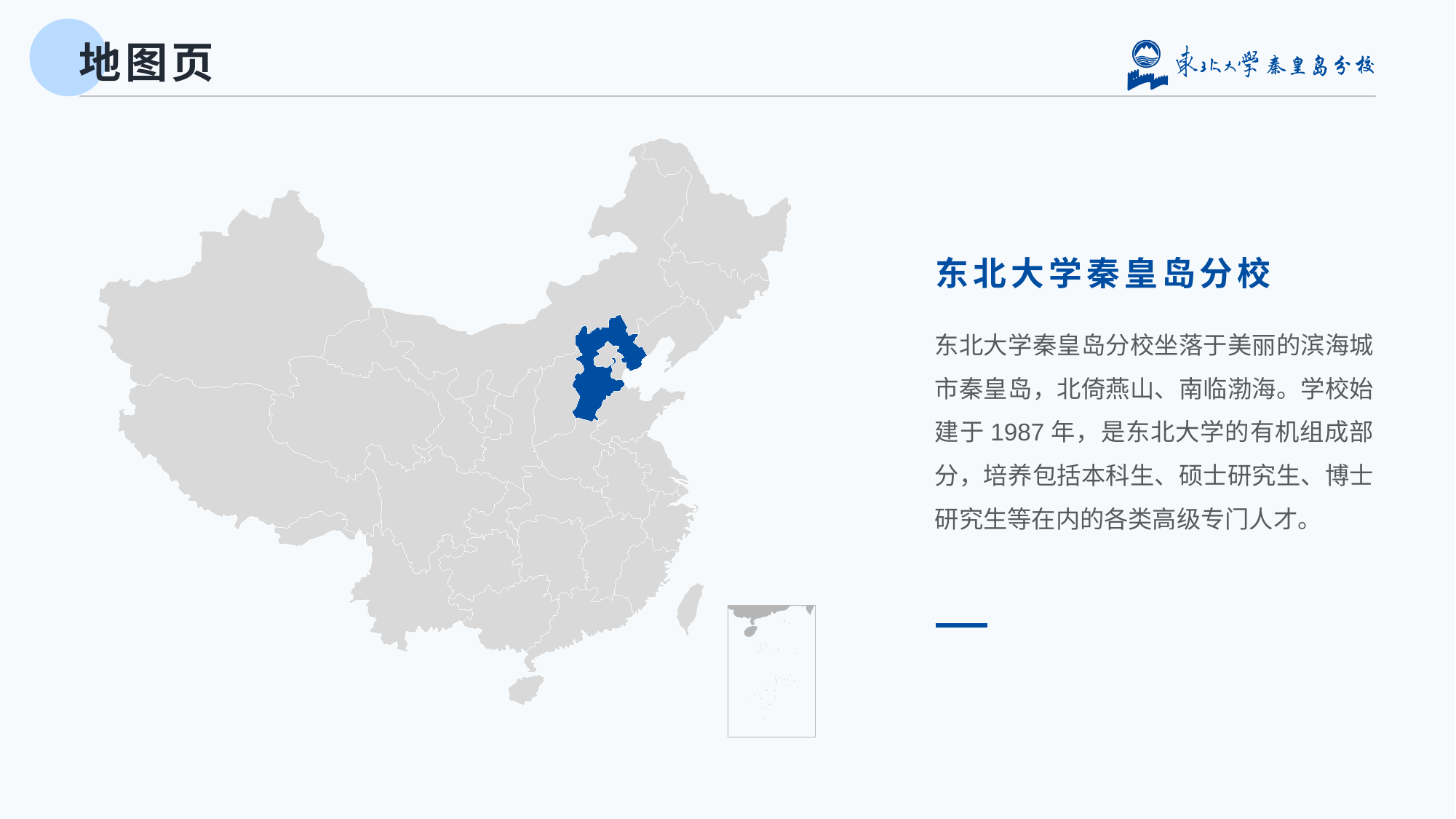

# 地图页

东北大学秦皇岛分校
东北大学秦皇岛分校坐落于美丽的滨海城市秦皇岛，北倚燕山、南临渤海。学校始建于1987年，是东北大学的有机组成部分，培养包括本科生、硕士研究生、博士研究生等在内的各类高级专门人才。